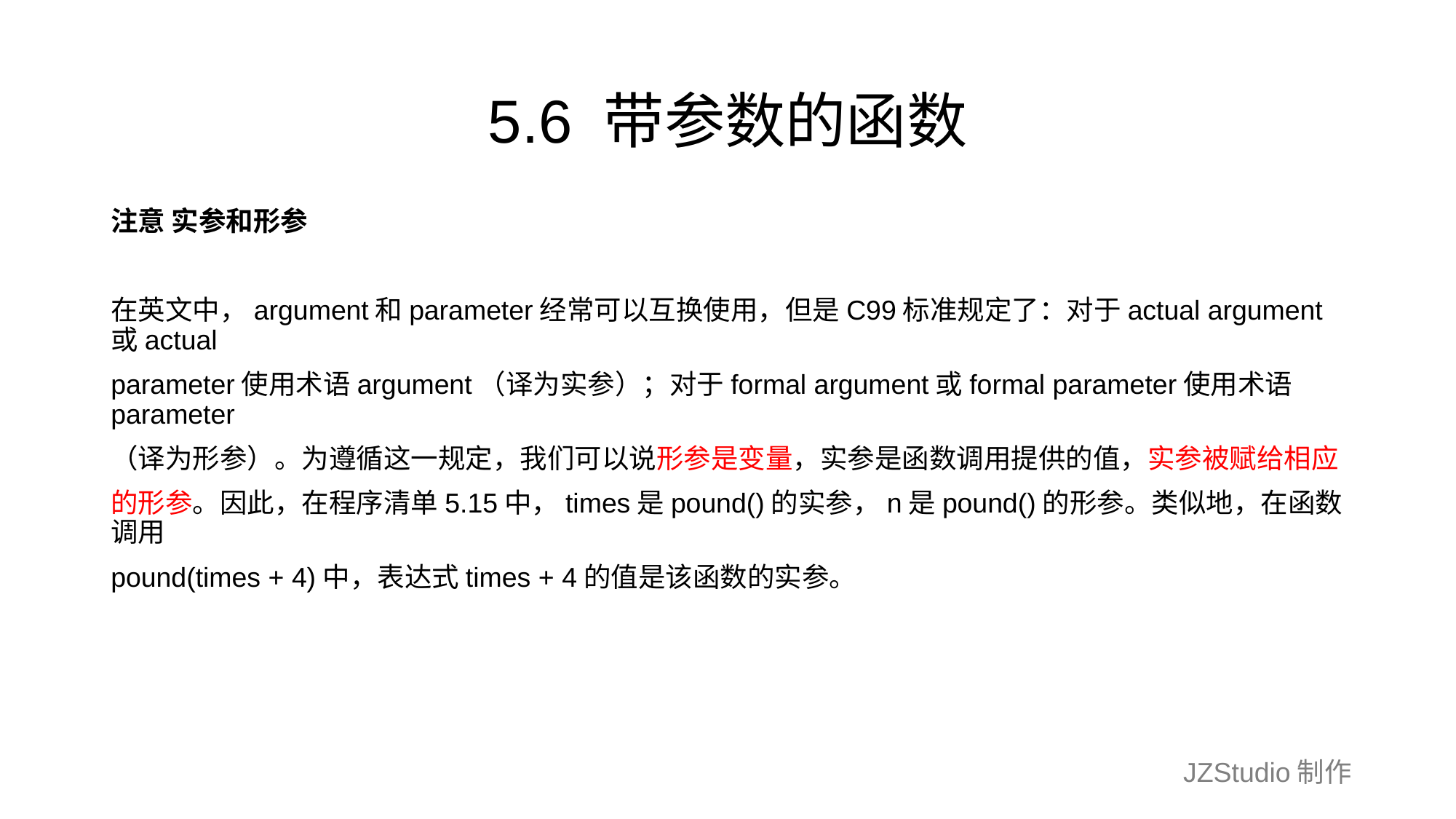

# 5.6 带参数的函数
注意 实参和形参

在英文中，argument和parameter经常可以互换使用，但是C99标准规定了：对于actual argument或actual
parameter使用术语argument（译为实参）；对于formal argument或formal parameter使用术语parameter
（译为形参）。为遵循这一规定，我们可以说形参是变量，实参是函数调用提供的值，实参被赋给相应
的形参。因此，在程序清单5.15中，times是pound()的实参，n是pound()的形参。类似地，在函数调用
pound(times + 4)中，表达式times + 4的值是该函数的实参。